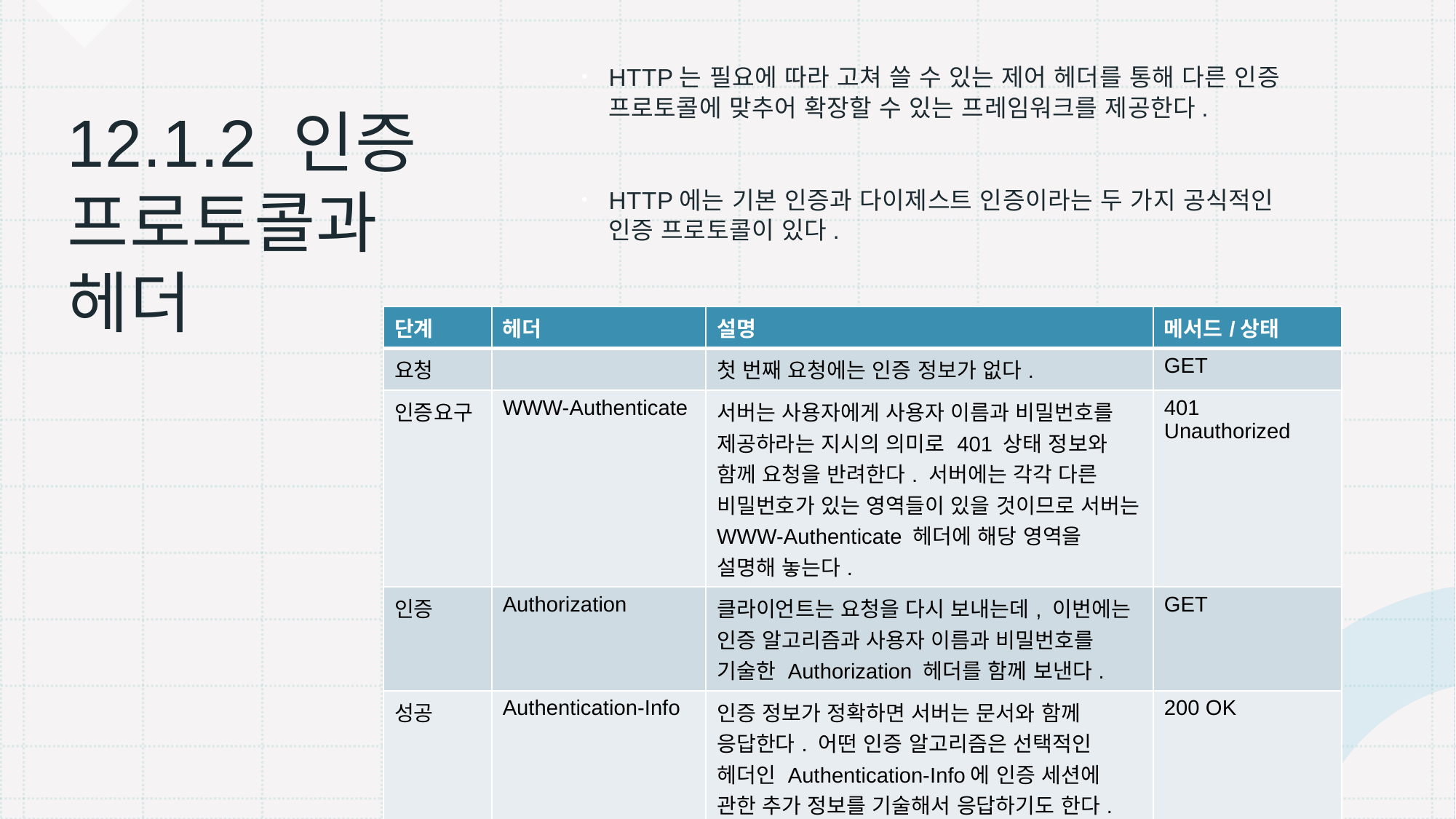

HTTP는 필요에 따라 고쳐 쓸 수 있는 제어 헤더를 통해 다른 인증 프로토콜에 맞추어 확장할 수 있는 프레임워크를 제공한다.

HTTP에는 기본 인증과 다이제스트 인증이라는 두 가지 공식적인 인증 프로토콜이 있다.

# 12.1.2 인증 프로토콜과 헤더
| 단계 | 헤더 | 설명 | 메서드/상태 |
| --- | --- | --- | --- |
| 요청 |  | 첫 번째 요청에는 인증 정보가 없다. | GET |
| 인증요구 | WWW-Authenticate | 서버는 사용자에게 사용자 이름과 비밀번호를 제공하라는 지시의 의미로 401 상태 정보와 함께 요청을 반려한다. 서버에는 각각 다른 비밀번호가 있는 영역들이 있을 것이므로 서버는 WWW-Authenticate 헤더에 해당 영역을 설명해 놓는다. | 401 Unauthorized |
| 인증 | Authorization | 클라이언트는 요청을 다시 보내는데, 이번에는 인증 알고리즘과 사용자 이름과 비밀번호를 기술한 Authorization 헤더를 함께 보낸다. | GET |
| 성공 | Authentication-Info | 인증 정보가 정확하면 서버는 문서와 함께 응답한다. 어떤 인증 알고리즘은 선택적인 헤더인 Authentication-Info에 인증 세션에 관한 추가 정보를 기술해서 응답하기도 한다. | 200 OK |